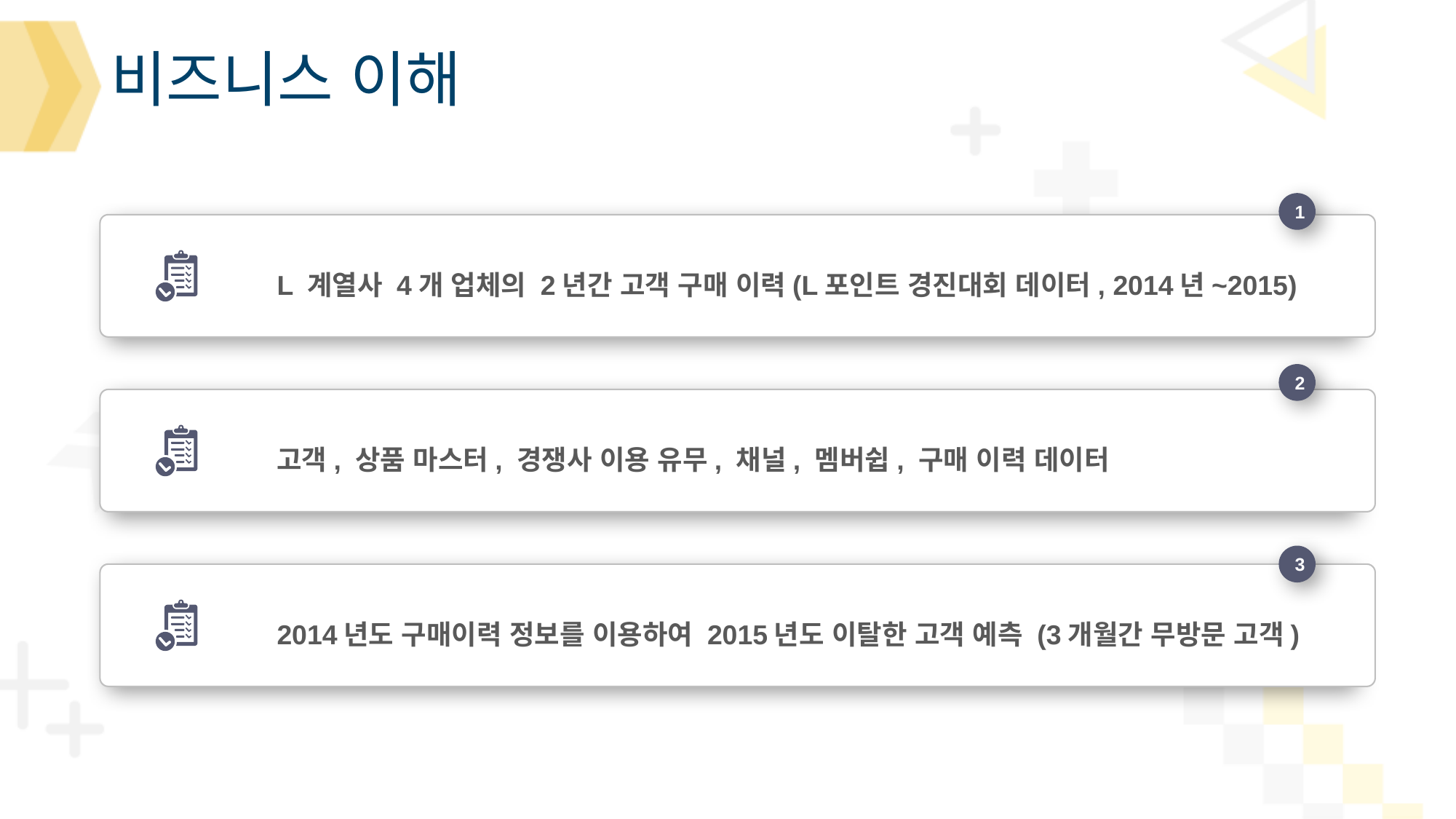

# 비즈니스 이해
1
L 계열사 4개 업체의 2년간 고객 구매 이력(L포인트 경진대회 데이터, 2014년~2015)

2
고객, 상품 마스터, 경쟁사 이용 유무, 채널, 멤버쉽, 구매 이력 데이터

3
2014년도 구매이력 정보를 이용하여 2015년도 이탈한 고객 예측 (3개월간 무방문 고객)